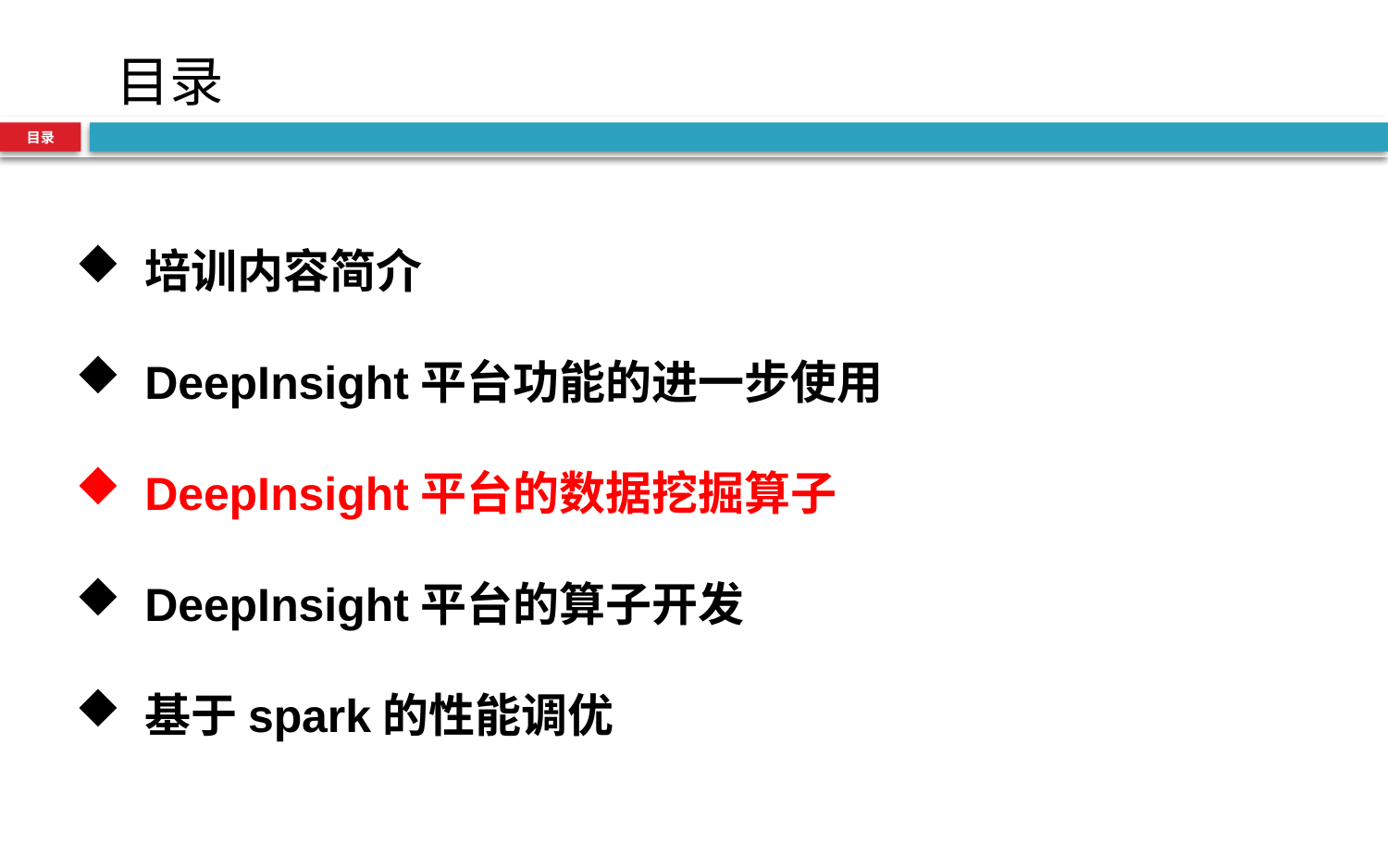

目录
目录
培训内容简介
DeepInsight平台功能的进一步使用
DeepInsight平台的数据挖掘算子
DeepInsight平台的算子开发
基于spark的性能调优